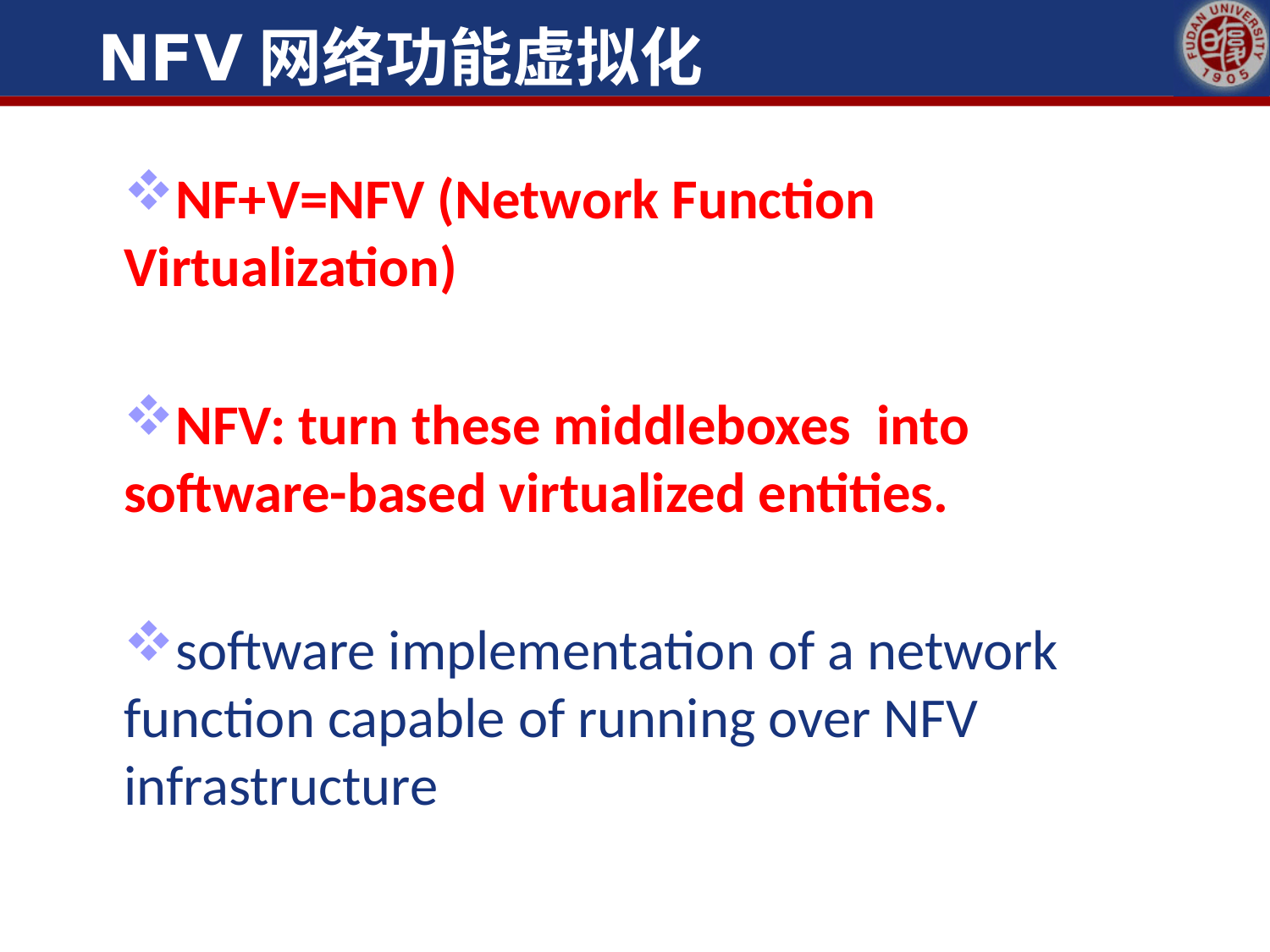

# NFV网络功能虚拟化
NF+V=NFV (Network Function Virtualization)

NFV: turn these middleboxes  into software-based virtualized entities.

software implementation of a network function capable of running over NFV infrastructure